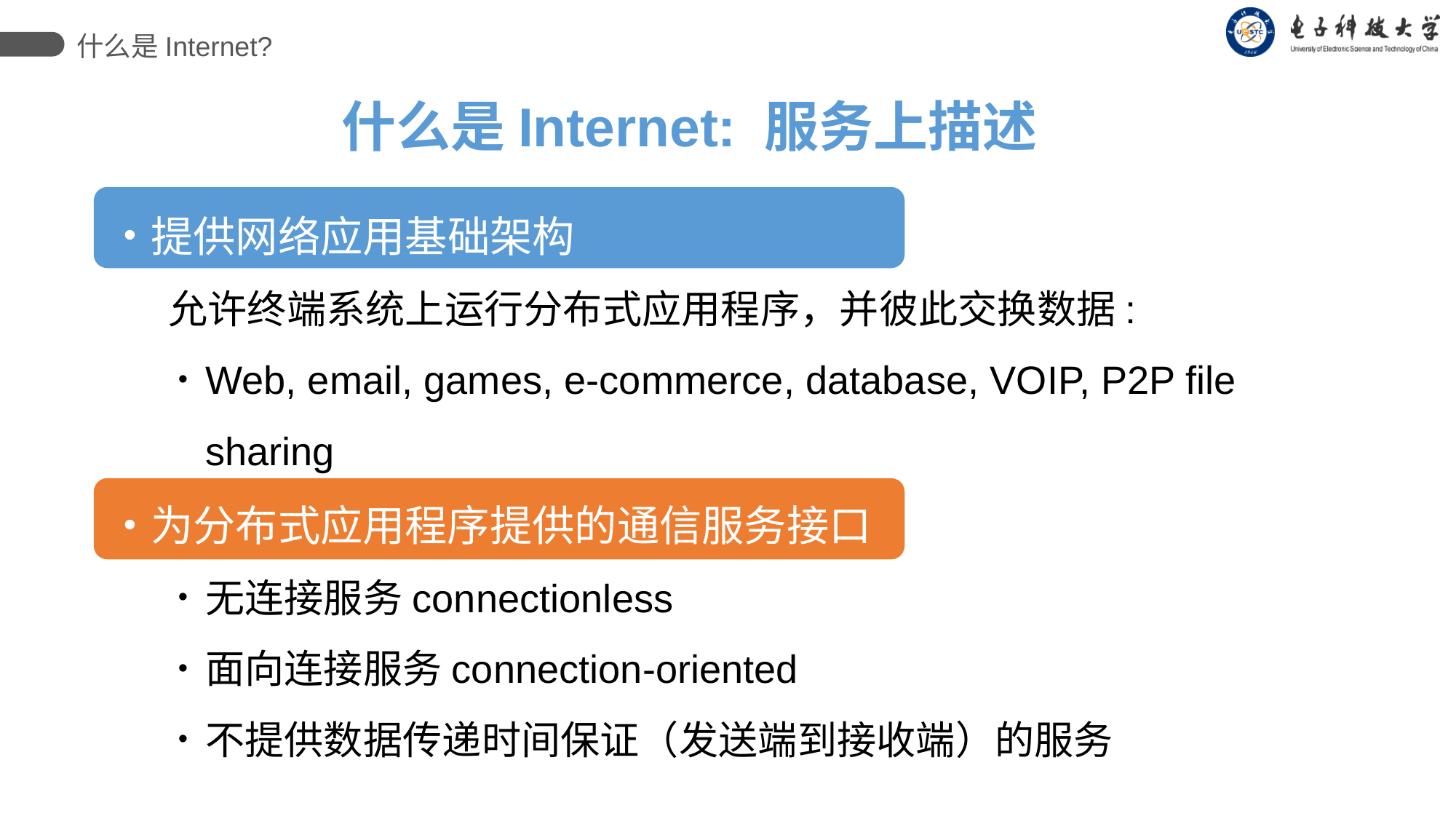

什么是Internet?

什么是Internet: 服务上描述
提供网络应用基础架构
    允许终端系统上运行分布式应用程序，并彼此交换数据:
Web, email, games, e-commerce, database, VOIP, P2P file sharing
为分布式应用程序提供的通信服务接口
无连接服务connectionless
面向连接服务connection-oriented
不提供数据传递时间保证（发送端到接收端）的服务